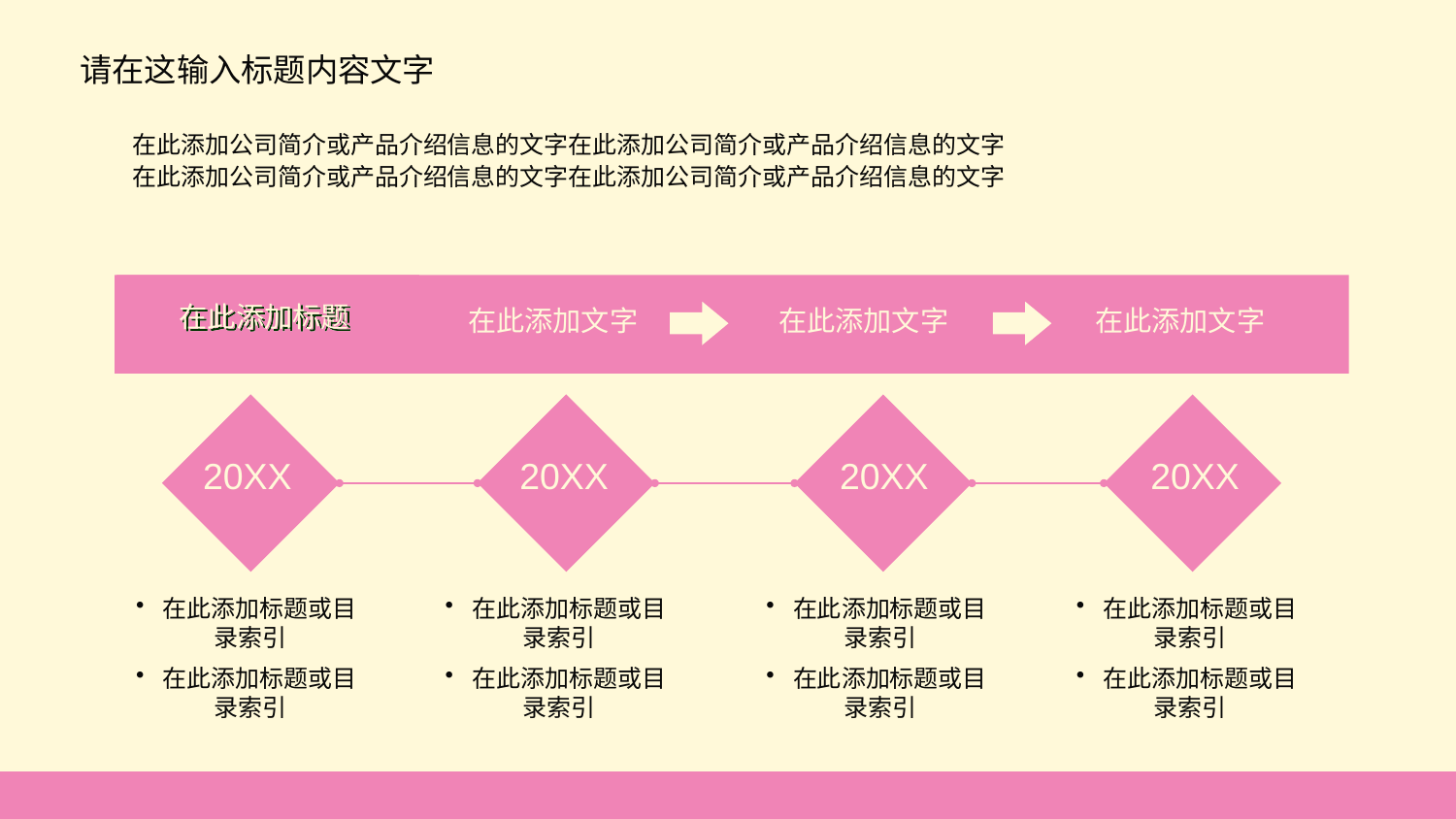

请在这输入标题内容文字
 在此添加公司简介或产品介绍信息的文字在此添加公司简介或产品介绍信息的文字
 在此添加公司简介或产品介绍信息的文字在此添加公司简介或产品介绍信息的文字

在此添加标题
在此添加文字
在此添加文字
在此添加文字

20XX
20XX
20XX
20XX
 在此添加标题或目录索引
 在此添加标题或目录索引
 在此添加标题或目录索引
 在此添加标题或目录索引
 在此添加标题或目录索引
 在此添加标题或目录索引
 在此添加标题或目录索引
 在此添加标题或目录索引